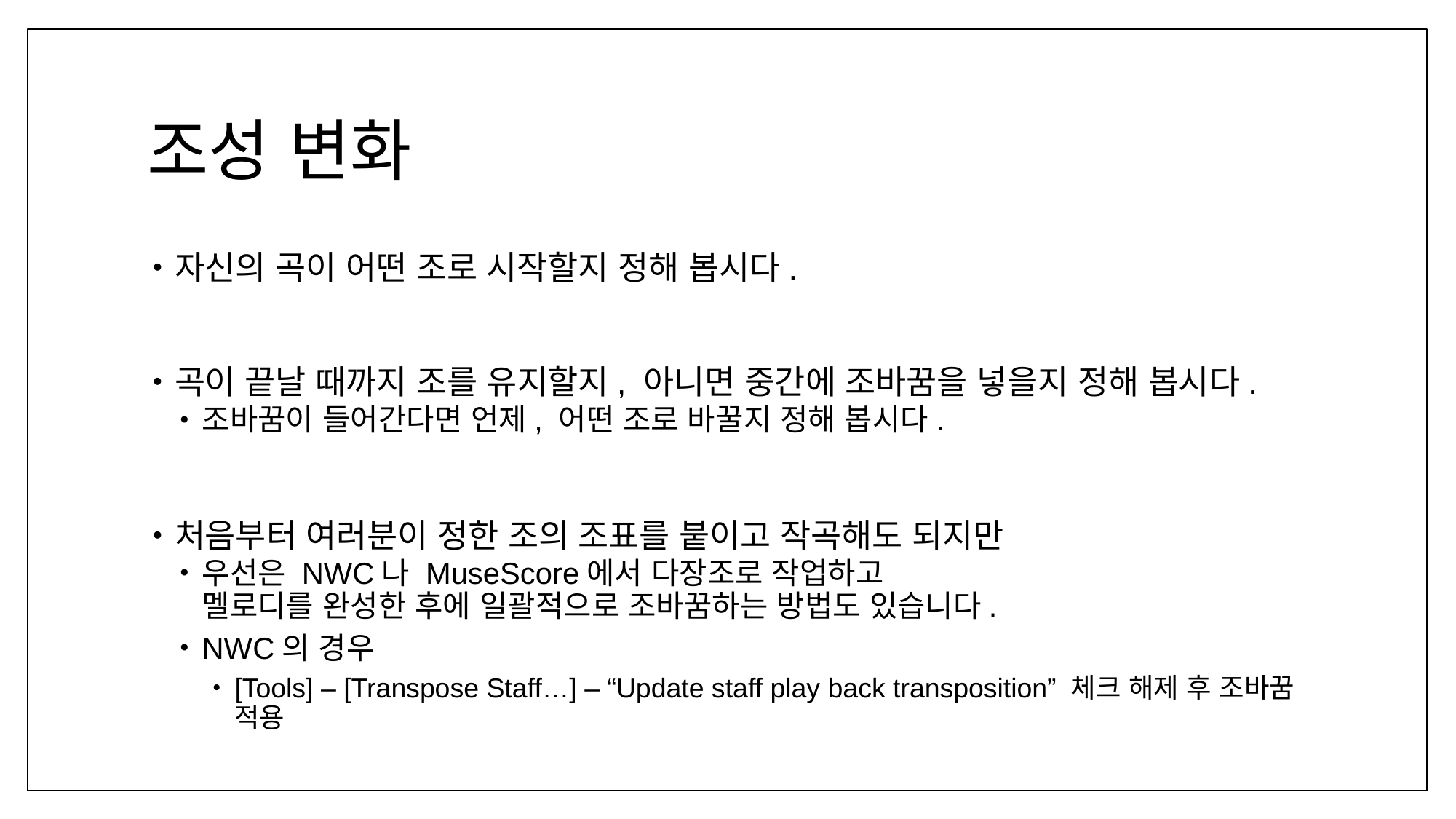

# 조성 변화
자신의 곡이 어떤 조로 시작할지 정해 봅시다.

곡이 끝날 때까지 조를 유지할지, 아니면 중간에 조바꿈을 넣을지 정해 봅시다.
조바꿈이 들어간다면 언제, 어떤 조로 바꿀지 정해 봅시다.

처음부터 여러분이 정한 조의 조표를 붙이고 작곡해도 되지만
우선은 NWC나 MuseScore에서 다장조로 작업하고
멜로디를 완성한 후에 일괄적으로 조바꿈하는 방법도 있습니다.
NWC의 경우
[Tools] – [Transpose Staff…] – “Update staff play back transposition” 체크 해제 후 조바꿈 적용